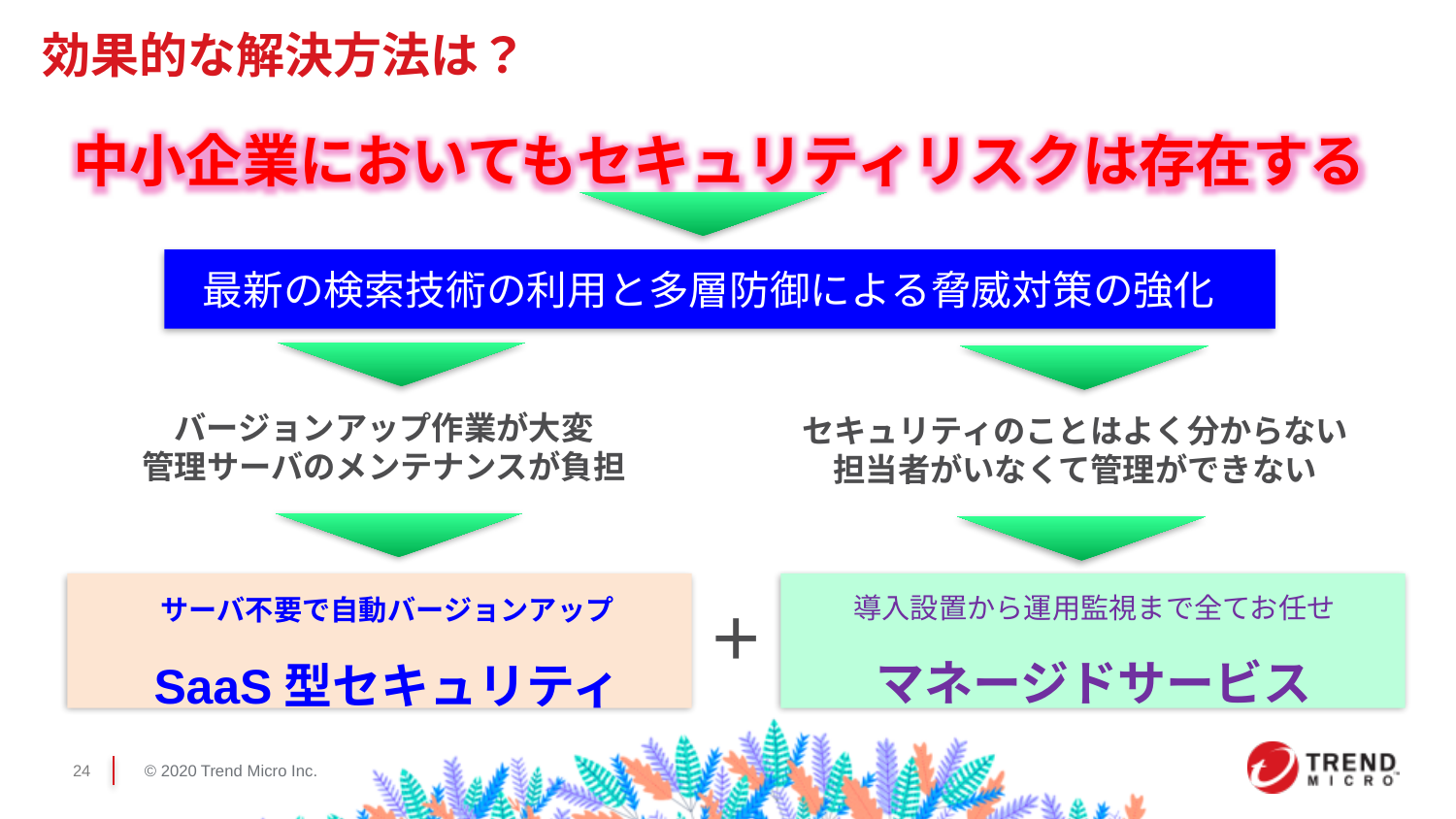

効果的な解決方法は？
中小企業においてもセキュリティリスクは存在する

最新の検索技術の利用と多層防御による脅威対策の強化

バージョンアップ作業が大変
管理サーバのメンテナンスが負担
セキュリティのことはよく分からない
担当者がいなくて管理ができない

導入設置から運用監視まで全てお任せ
マネージドサービス
サーバ不要で自動バージョンアップ
SaaS型セキュリティ

＋